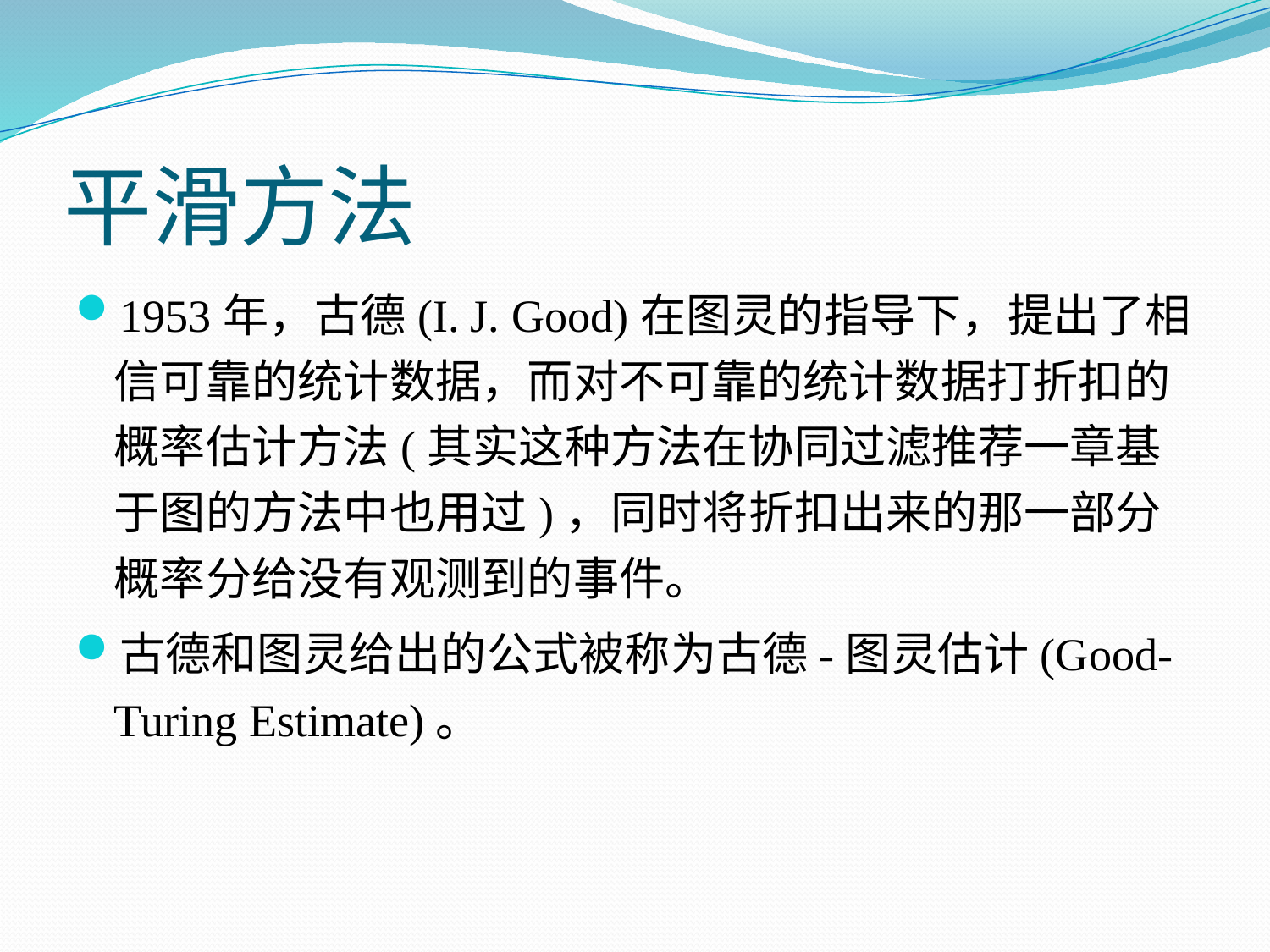

# 平滑方法
1953年，古德(I. J. Good)在图灵的指导下，提出了相信可靠的统计数据，而对不可靠的统计数据打折扣的概率估计方法(其实这种方法在协同过滤推荐一章基于图的方法中也用过)，同时将折扣出来的那一部分概率分给没有观测到的事件。
古德和图灵给出的公式被称为古德-图灵估计(Good-Turing Estimate)。